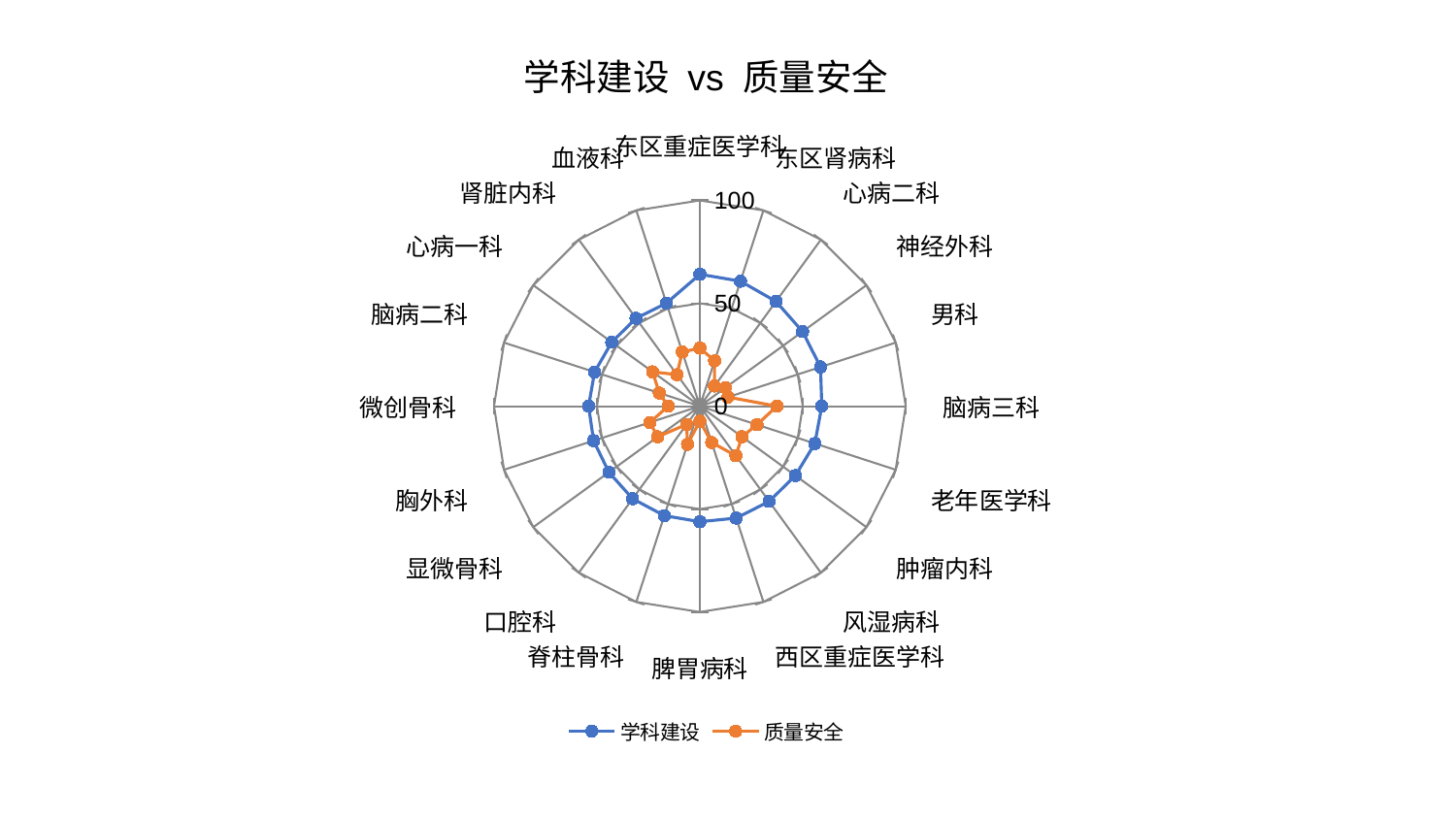

### Chart: 学科建设 vs 质量安全

| Category | 学科建设 | 质量安全 |
|---|---|---|
| 东区重症医学科 | 64.11116014657851 | 28.221219800068873 |
| 东区肾病科 | 63.85181796558634 | 23.203520282267583 |
| 心病二科 | 62.91907472472487 | 12.103102267010389 |
| 神经外科 | 61.67371029846152 | 15.327586008221491 |
| 男科 | 61.64183324763248 | 14.303988160200026 |
| 脑病三科 | 59.21799238675048 | 37.42449878852951 |
| 老年医学科 | 58.739263363488334 | 29.166771796957818 |
| 肿瘤内科 | 57.3603948144791 | 25.278729995383273 |
| 风湿病科 | 57.21972419436483 | 29.789536157828707 |
| 西区重症医学科 | 57.17841677081248 | 18.55635957261063 |
| 脾胃病科 | 56.14736231991407 | 7.246004471550745 |
| 脊柱骨科 | 55.91211953987795 | 19.463570705550104 |
| 口腔科 | 55.595716623845576 | 10.9165615133012 |
| 显微骨科 | 54.61445840428798 | 25.380036177685795 |
| 胸外科 | 54.29029482760059 | 25.52334818377083 |
| 微创骨科 | 54.060181490415545 | 15.406312651830032 |
| 脑病二科 | 53.77579113248516 | 20.707800677795213 |
| 心病一科 | 52.9087513911426 | 28.402885380587197 |
| 肾脏内科 | 52.78300530047013 | 18.950688974658316 |
| 血液科 | 52.6137138878962 | 27.720570989287193 |
13